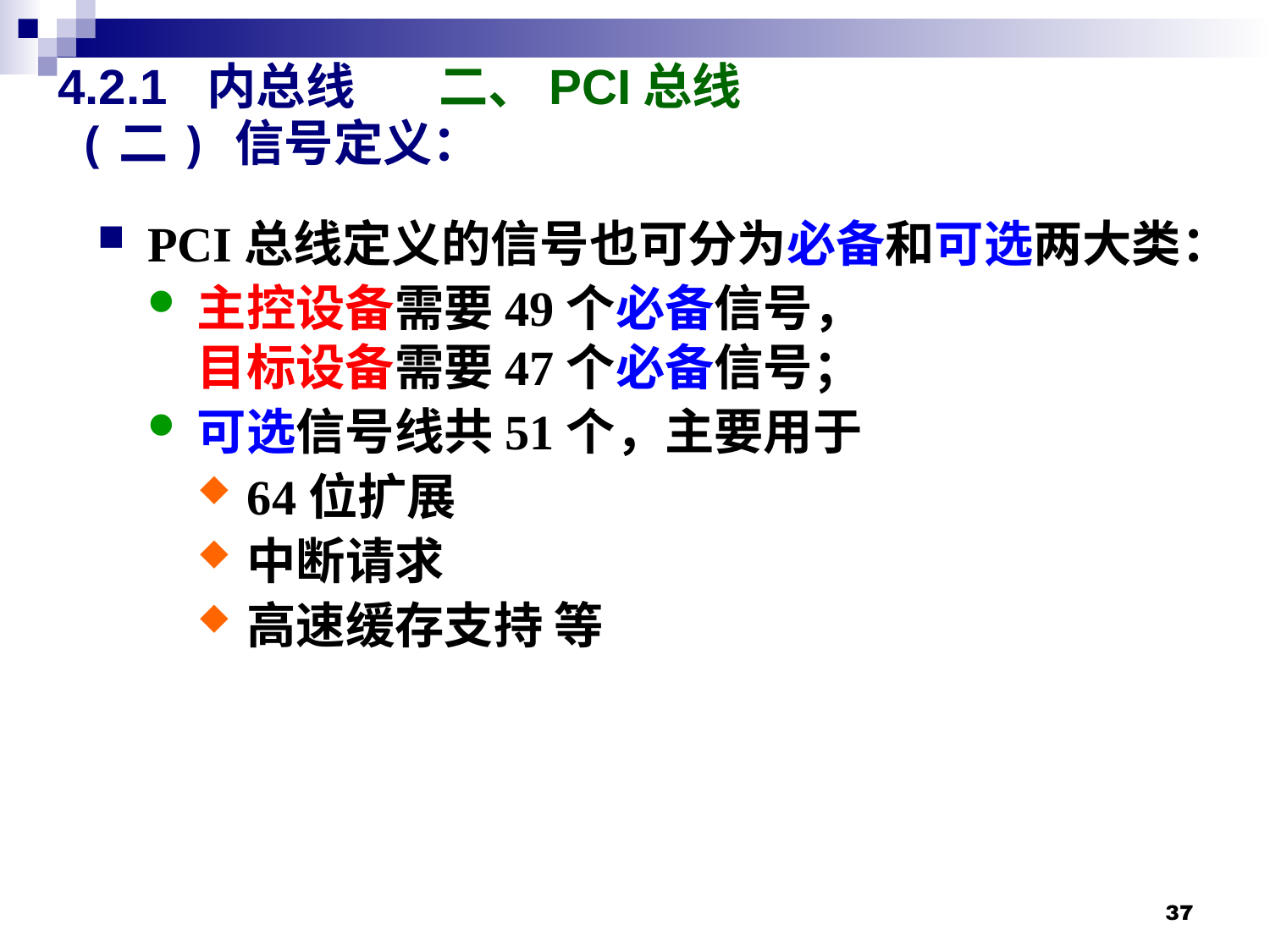

# 4.2.1  内总线 	二、PCI总线
(二) 信号定义：
PCI总线定义的信号也可分为必备和可选两大类：
主控设备需要49个必备信号，
目标设备需要47个必备信号；
可选信号线共51个，主要用于
64位扩展
中断请求
高速缓存支持 等
37